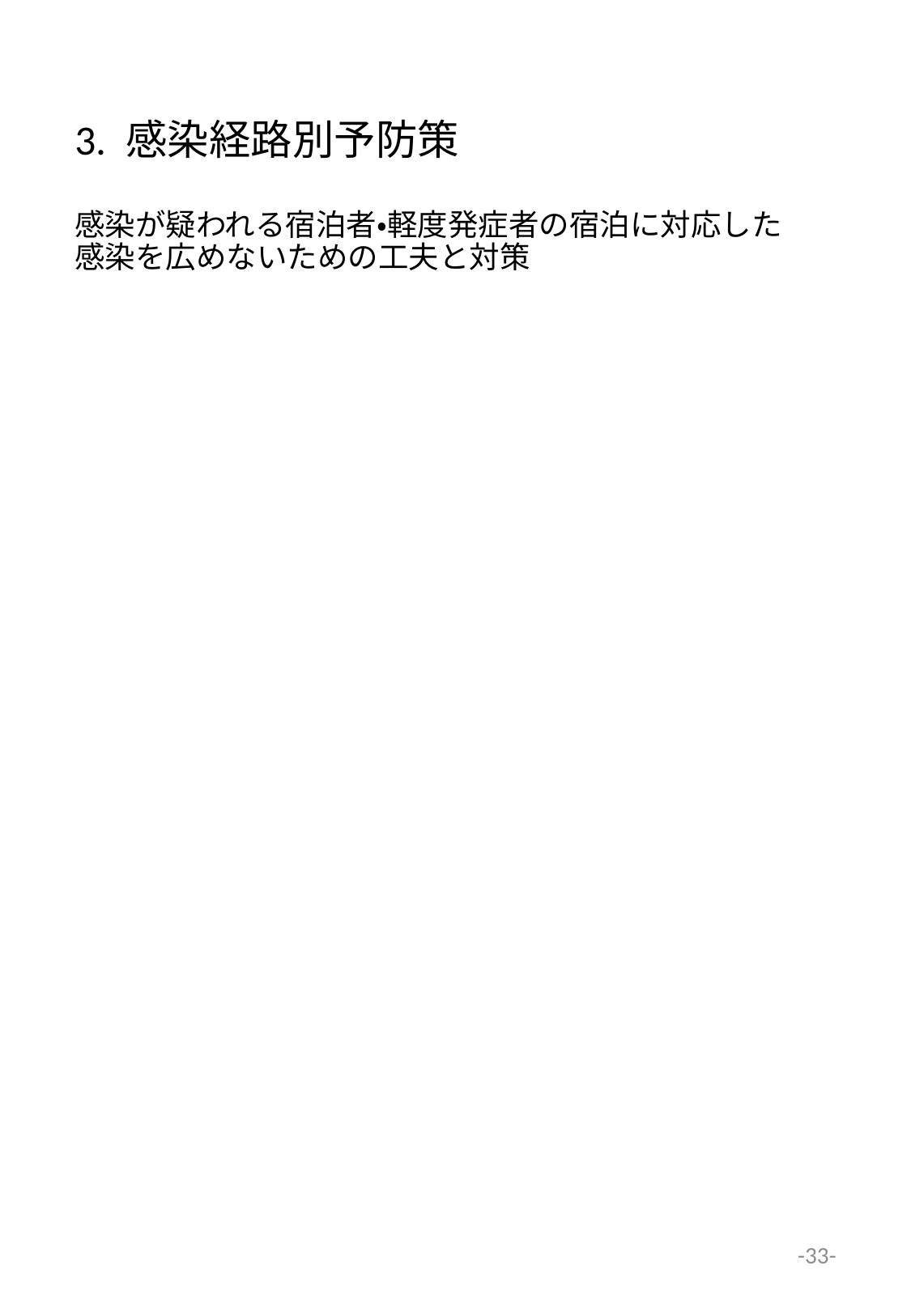

# 3. 感染経路別予防策 感染が疑われる宿泊者・軽度発症者の宿泊に対応した 感染を広めないための工夫と対策
-33-